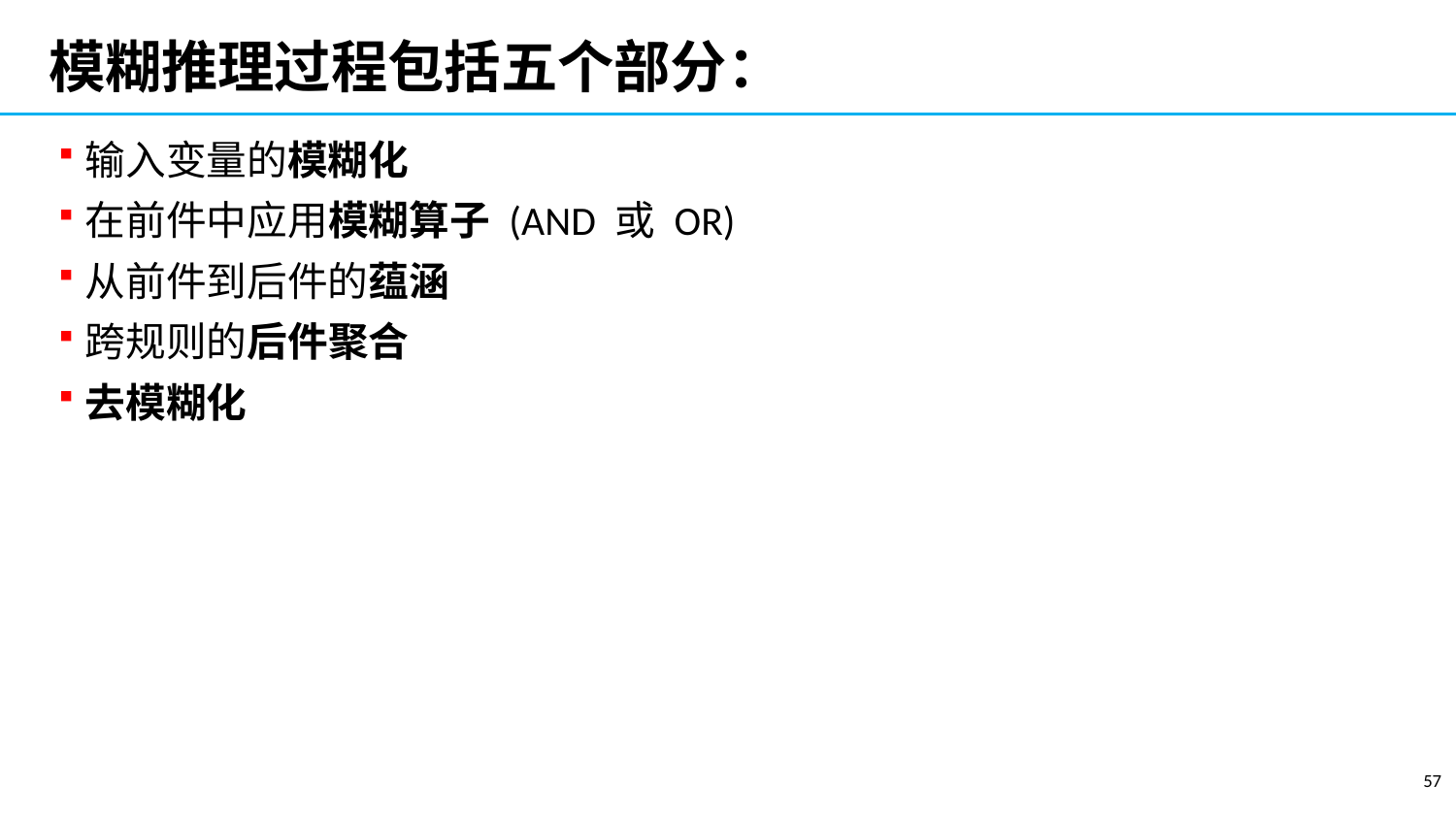

# 模糊推理过程包括五个部分：
输入变量的模糊化
在前件中应用模糊算子 (AND 或 OR)
从前件到后件的蕴涵
跨规则的后件聚合
去模糊化

57